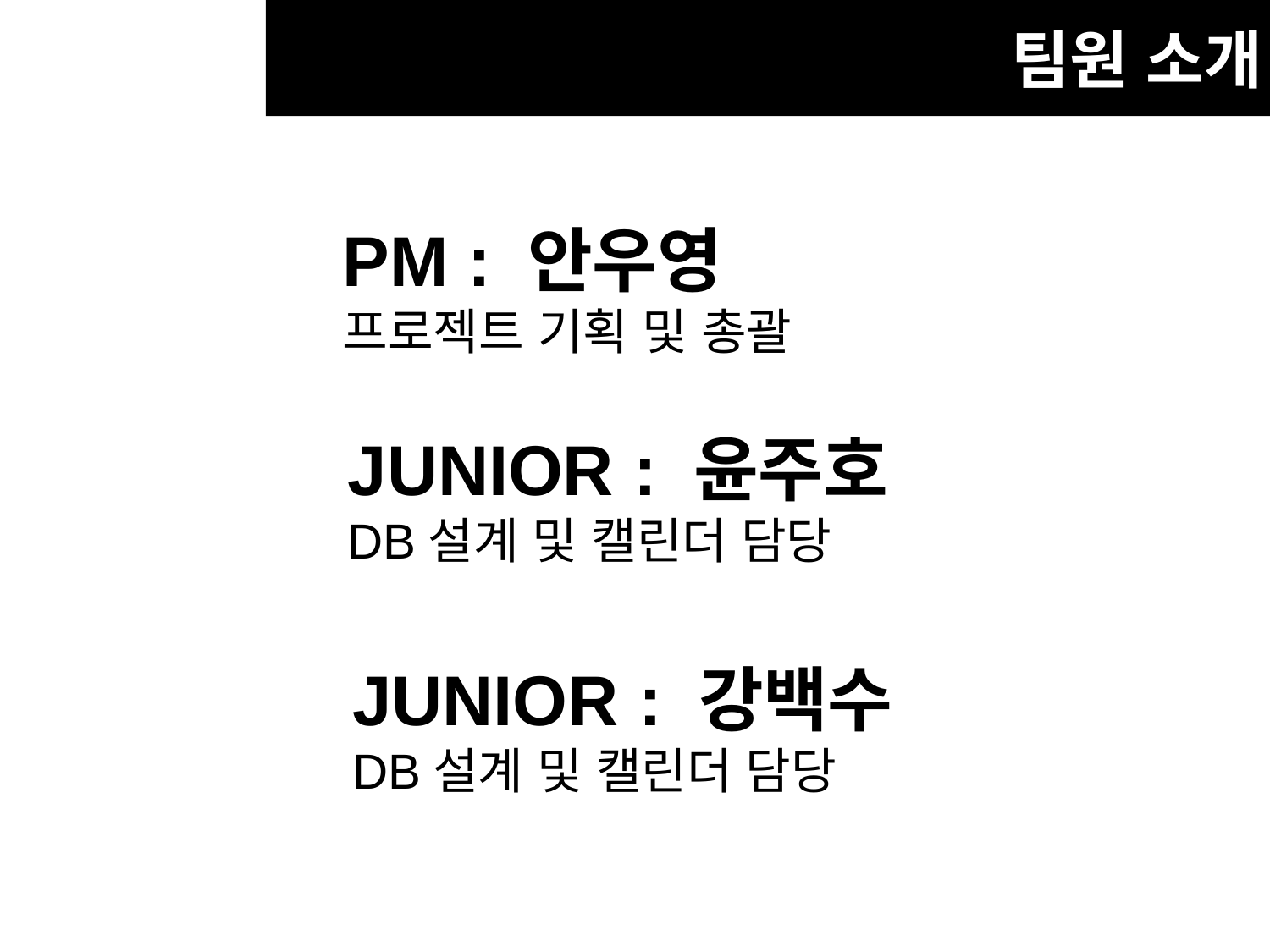

팀원 소개
PM : 안우영
프로젝트 기획 및 총괄
JUNIOR : 윤주호
DB설계 및 캘린더 담당
JUNIOR : 강백수
DB설계 및 캘린더 담당